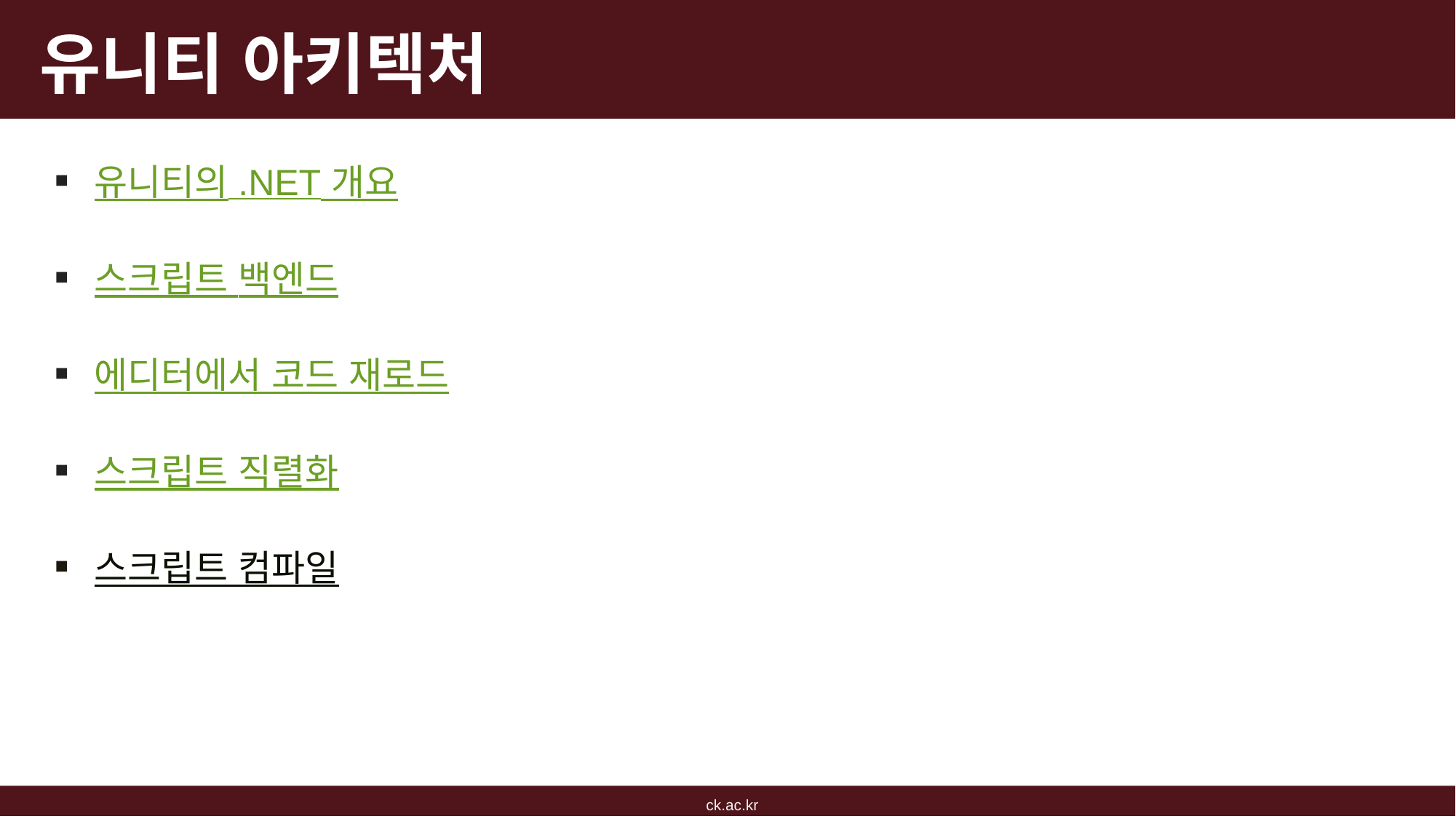

# 유니티 아키텍처
유니티의 .NET 개요

스크립트 백엔드

에디터에서 코드 재로드

스크립트 직렬화

스크립트 컴파일
ck.ac.kr